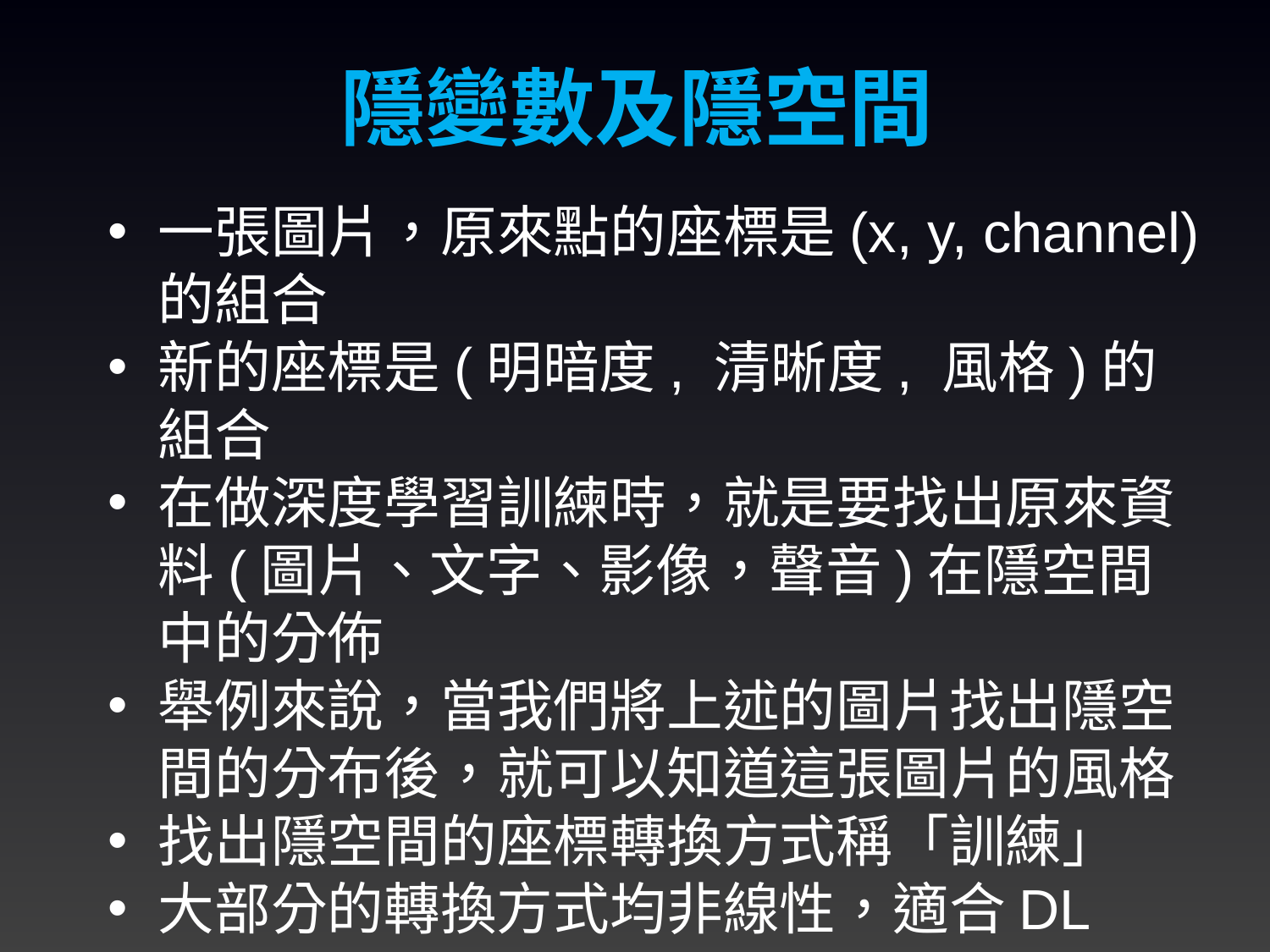

隱變數及隱空間
一張圖片，原來點的座標是(x, y, channel)的組合
新的座標是(明暗度, 清晰度, 風格)的組合
在做深度學習訓練時，就是要找出原來資料(圖片、文字、影像，聲音)在隱空間中的分佈
舉例來說，當我們將上述的圖片找出隱空間的分布後，就可以知道這張圖片的風格
找出隱空間的座標轉換方式稱「訓練」
大部分的轉換方式均非線性，適合DL